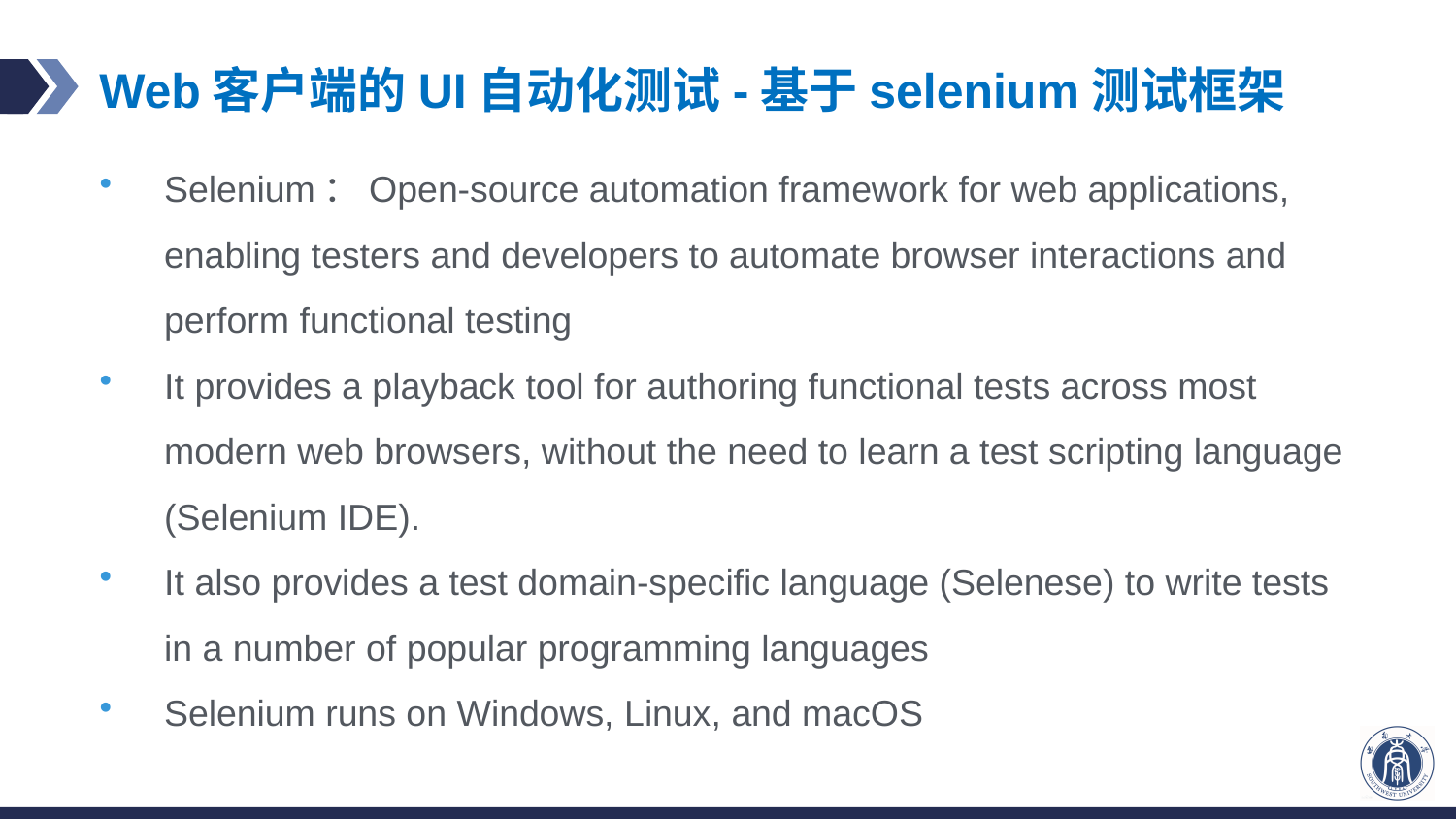

# Web客户端的UI自动化测试-基于selenium测试框架
Selenium：Open-source automation framework for web applications, enabling testers and developers to automate browser interactions and perform functional testing
It provides a playback tool for authoring functional tests across most modern web browsers, without the need to learn a test scripting language (Selenium IDE).
It also provides a test domain-specific language (Selenese) to write tests in a number of popular programming languages
Selenium runs on Windows, Linux, and macOS